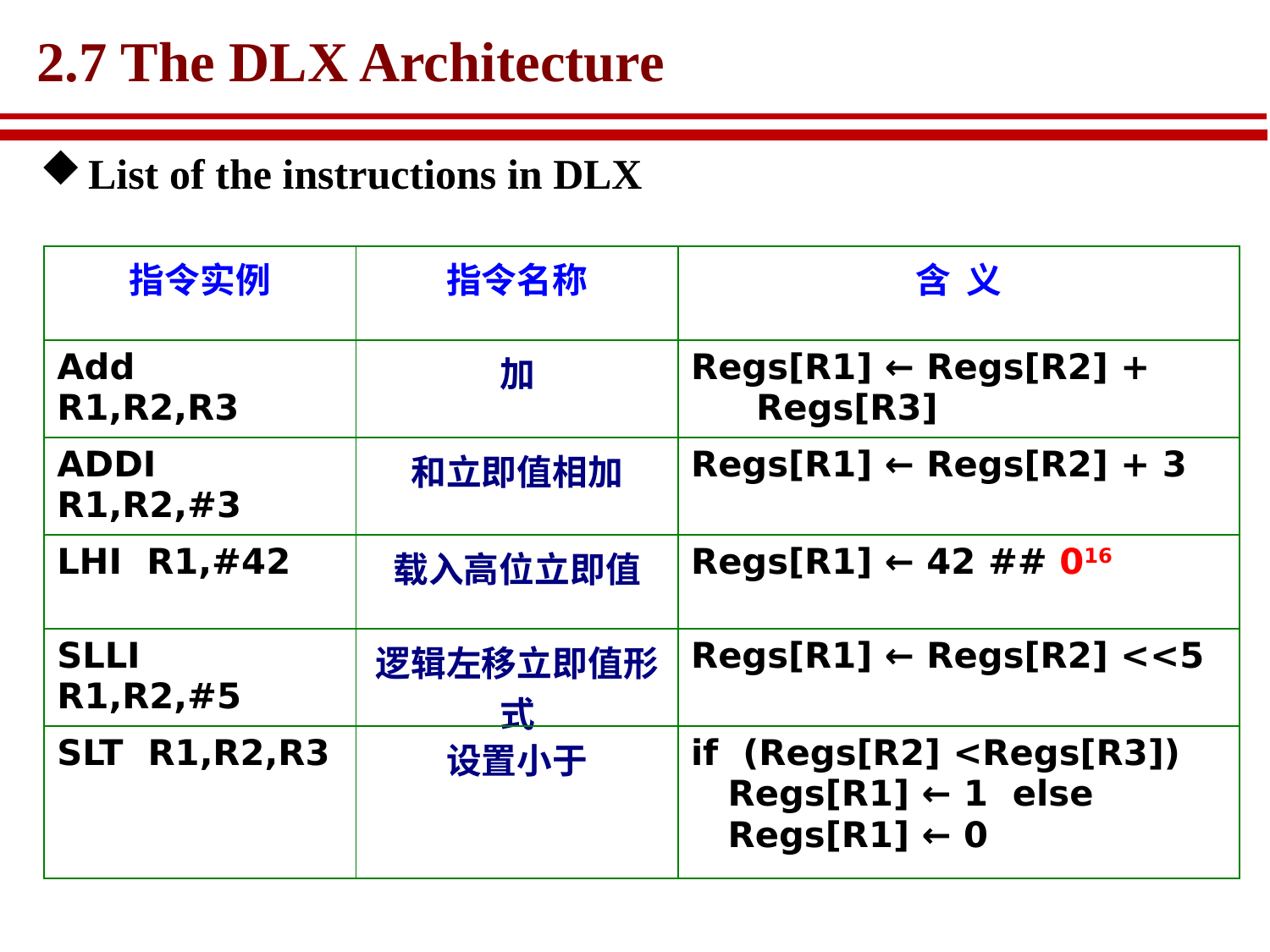

# 2.7 The DLX Architecture
List of the instructions in DLX
| 指令实例 | 指令名称 | 含 义 |
| --- | --- | --- |
| Add R1,R2,R3 | 加 | Regs[R1] ← Regs[R2] + Regs[R3] |
| ADDI R1,R2,#3 | 和立即值相加 | Regs[R1] ← Regs[R2] + 3 |
| LHI R1,#42 | 载入高位立即值 | Regs[R1] ← 42 ## 016 |
| SLLI R1,R2,#5 | 逻辑左移立即值形式 | Regs[R1] ← Regs[R2] <<5 |
| SLT R1,R2,R3 | 设置小于 | if (Regs[R2] <Regs[R3]) Regs[R1] ← 1 else Regs[R1] ← 0 |